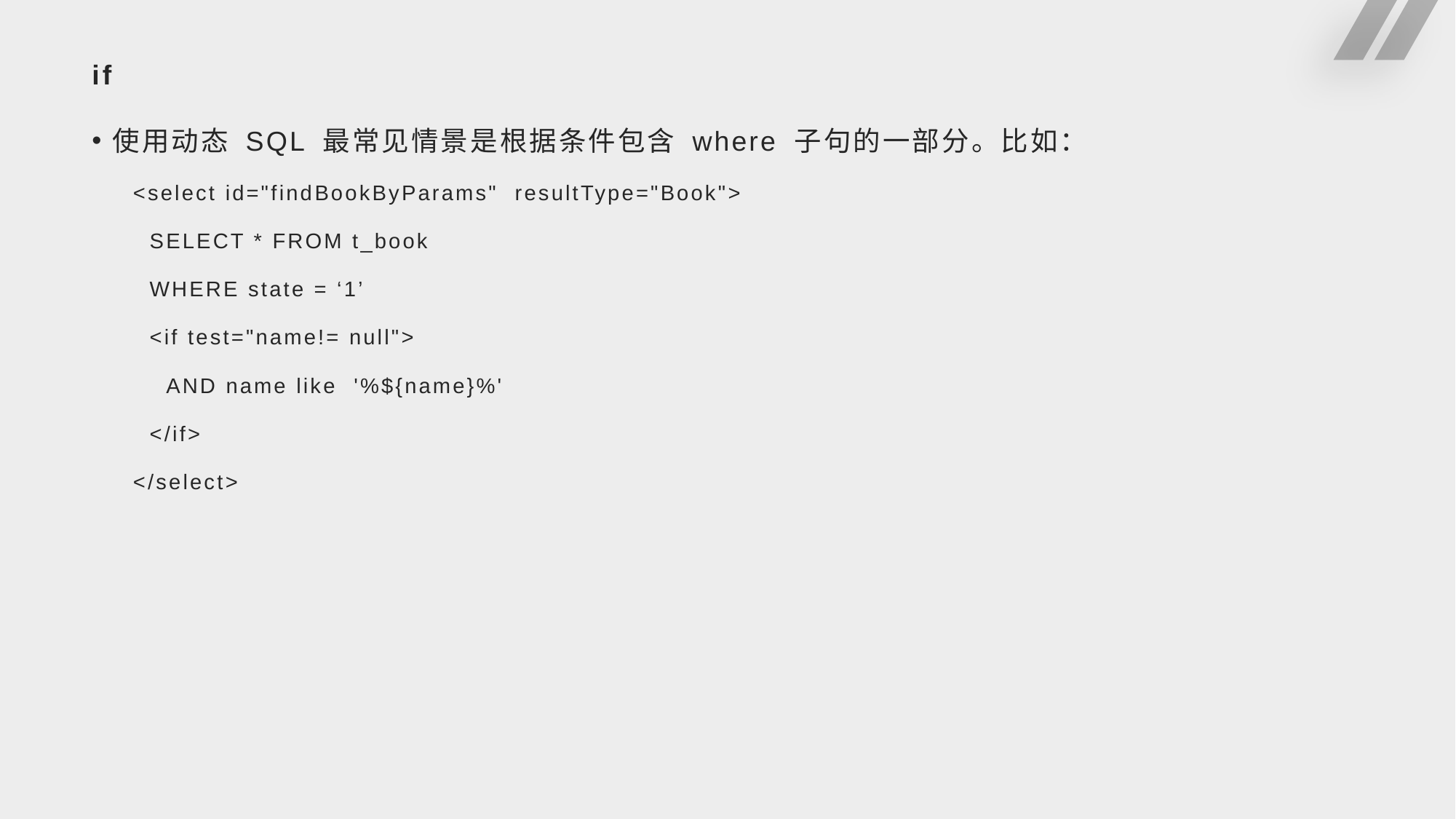

# if
使用动态 SQL 最常见情景是根据条件包含 where 子句的一部分。比如：
<select id="findBookByParams"  resultType="Book">
  SELECT * FROM t_book
  WHERE state = ‘1’
  <if test="name!= null">
    AND name like  '%${name}%'
  </if>
</select>